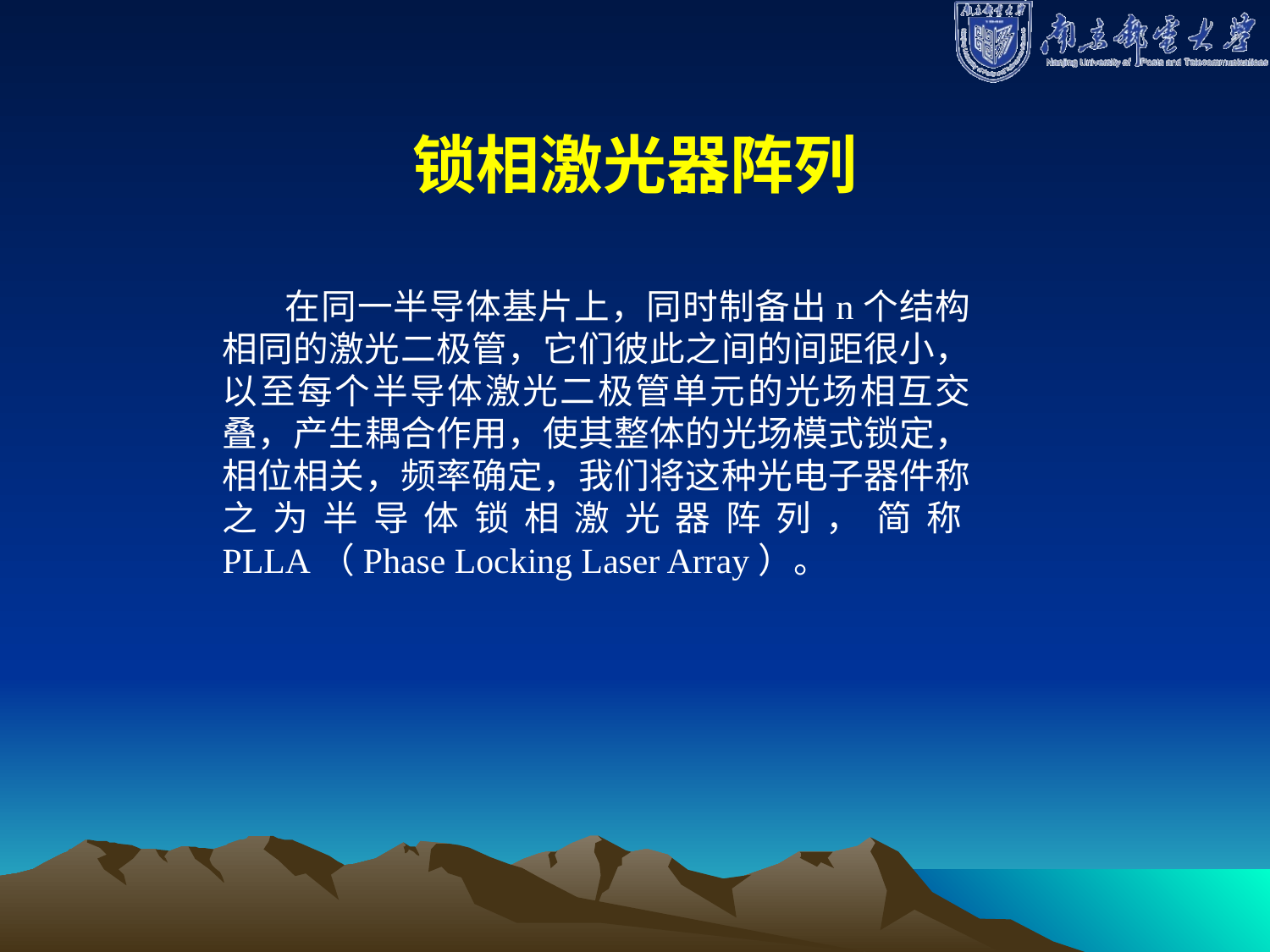

# 锁相激光器阵列
在同一半导体基片上，同时制备出n个结构相同的激光二极管，它们彼此之间的间距很小，以至每个半导体激光二极管单元的光场相互交叠，产生耦合作用，使其整体的光场模式锁定，相位相关，频率确定，我们将这种光电子器件称之为半导体锁相激光器阵列，简称PLLA（Phase Locking Laser Array）。
75